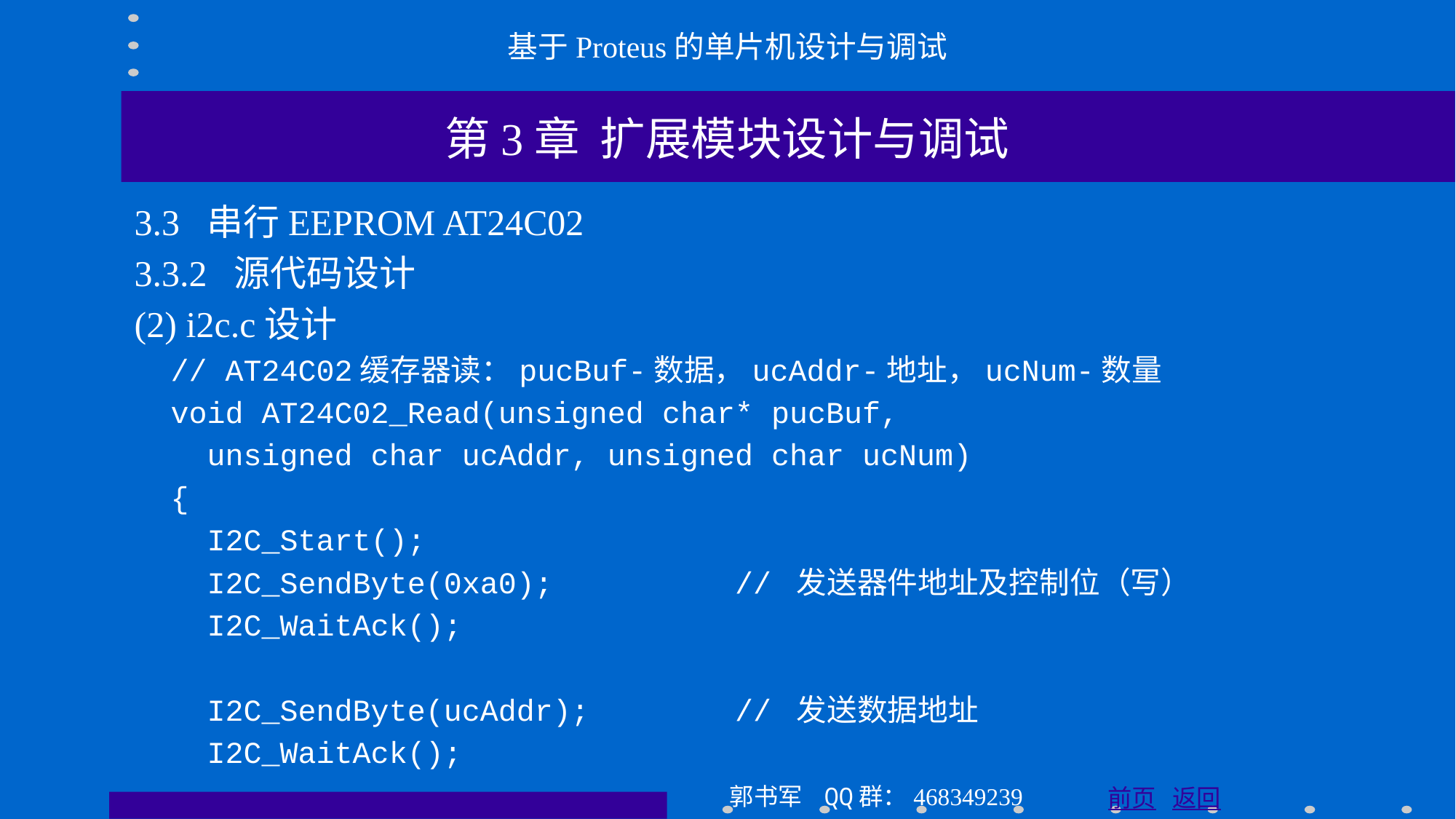

基于Proteus的单片机设计与调试
第3章  扩展模块设计与调试
3.3  串行EEPROM AT24C02
3.3.2  源代码设计
(2) i2c.c设计
  // AT24C02缓存器读：pucBuf-数据，ucAddr-地址，ucNum-数量
  void AT24C02_Read(unsigned char* pucBuf,
    unsigned char ucAddr, unsigned char ucNum)
  {
    I2C_Start();
    I2C_SendByte(0xa0);          // 发送器件地址及控制位（写）
    I2C_WaitAck();

    I2C_SendByte(ucAddr);        // 发送数据地址
    I2C_WaitAck();

郭书军   QQ群：468349239
前页   返回